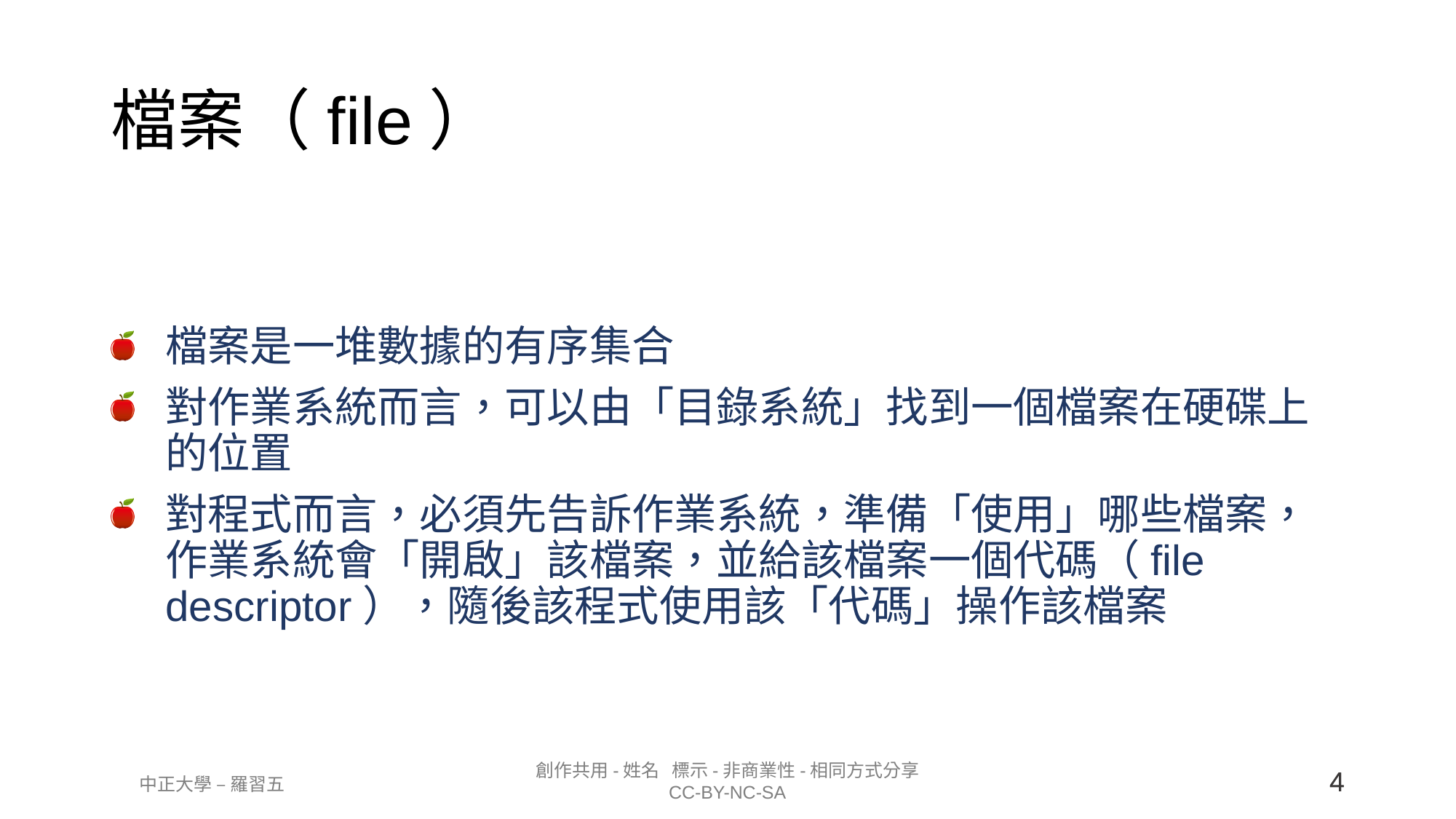

# 檔案（file）
檔案是一堆數據的有序集合
對作業系統而言，可以由「目錄系統」找到一個檔案在硬碟上的位置
對程式而言，必須先告訴作業系統，準備「使用」哪些檔案，作業系統會「開啟」該檔案，並給該檔案一個代碼（file descriptor），隨後該程式使用該「代碼」操作該檔案